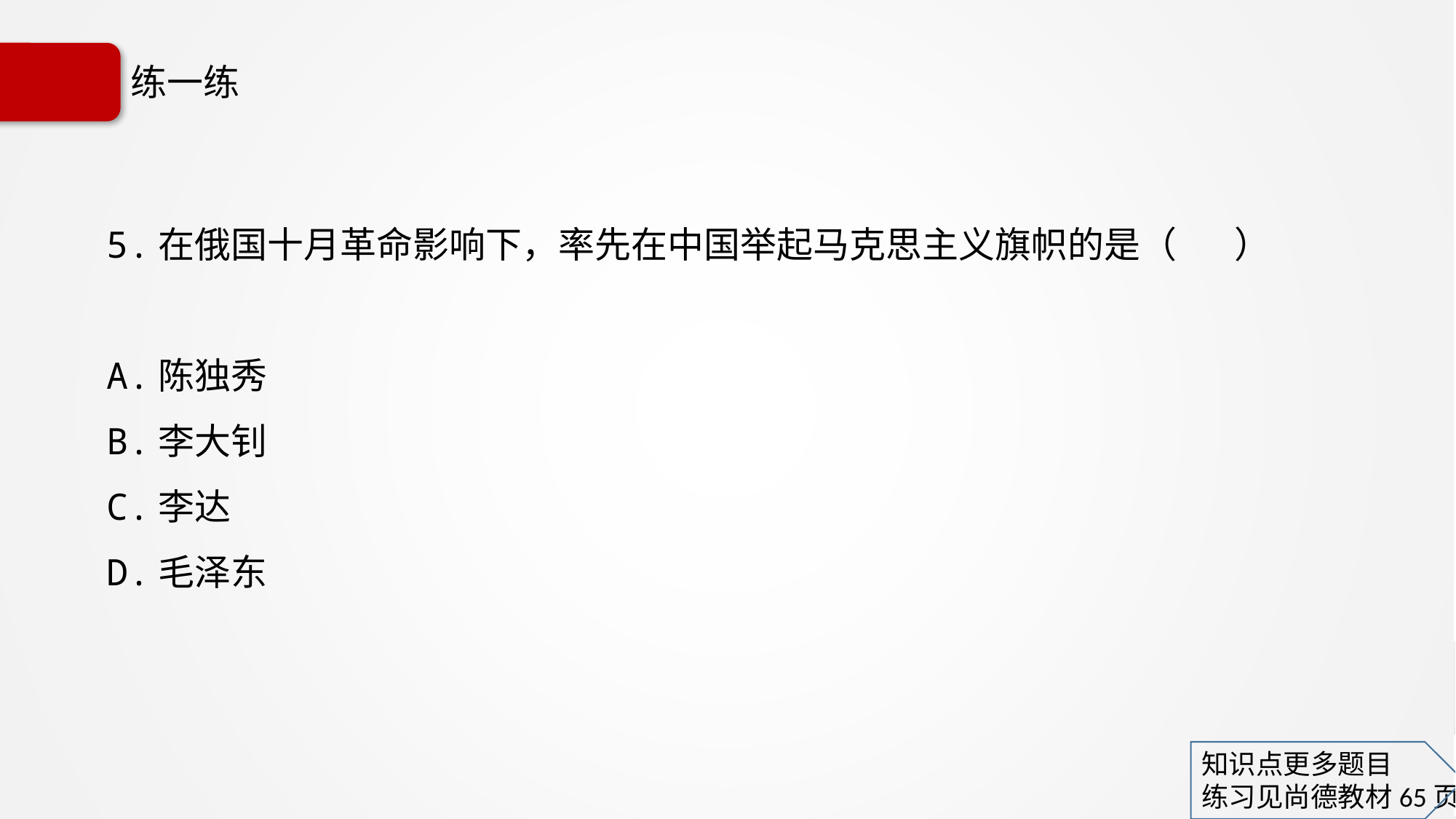

# 练一练
5.在俄国十月革命影响下，率先在中国举起马克思主义旗帜的是（       ）
A.陈独秀
B.李大钊
C.李达
D.毛泽东

知识点更多题目
练习见尚德教材65页